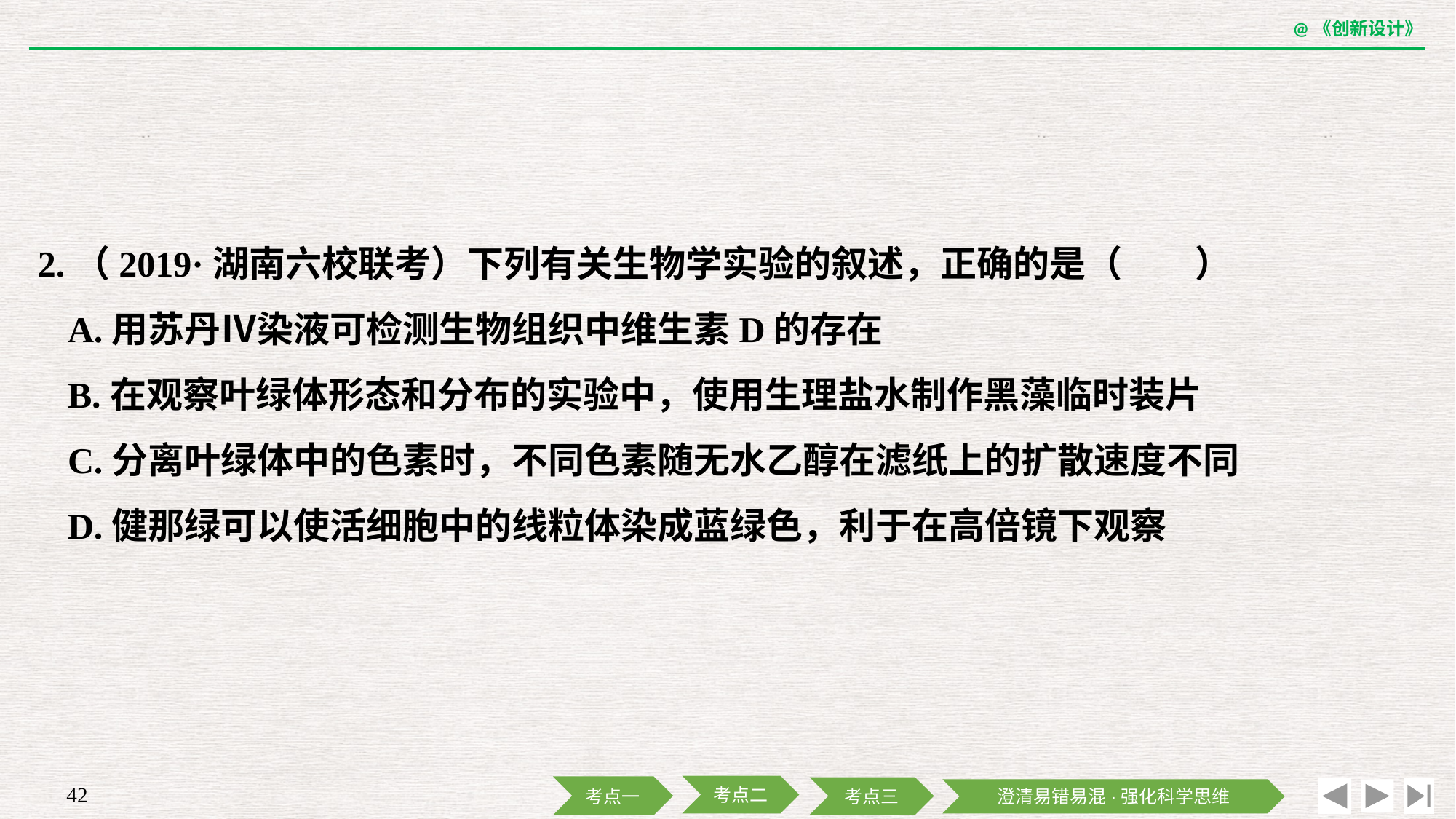

2.（2019·湖南六校联考）下列有关生物学实验的叙述，正确的是（　　）
A.用苏丹Ⅳ染液可检测生物组织中维生素D的存在
B.在观察叶绿体形态和分布的实验中，使用生理盐水制作黑藻临时装片
C.分离叶绿体中的色素时，不同色素随无水乙醇在滤纸上的扩散速度不同
D.健那绿可以使活细胞中的线粒体染成蓝绿色，利于在高倍镜下观察